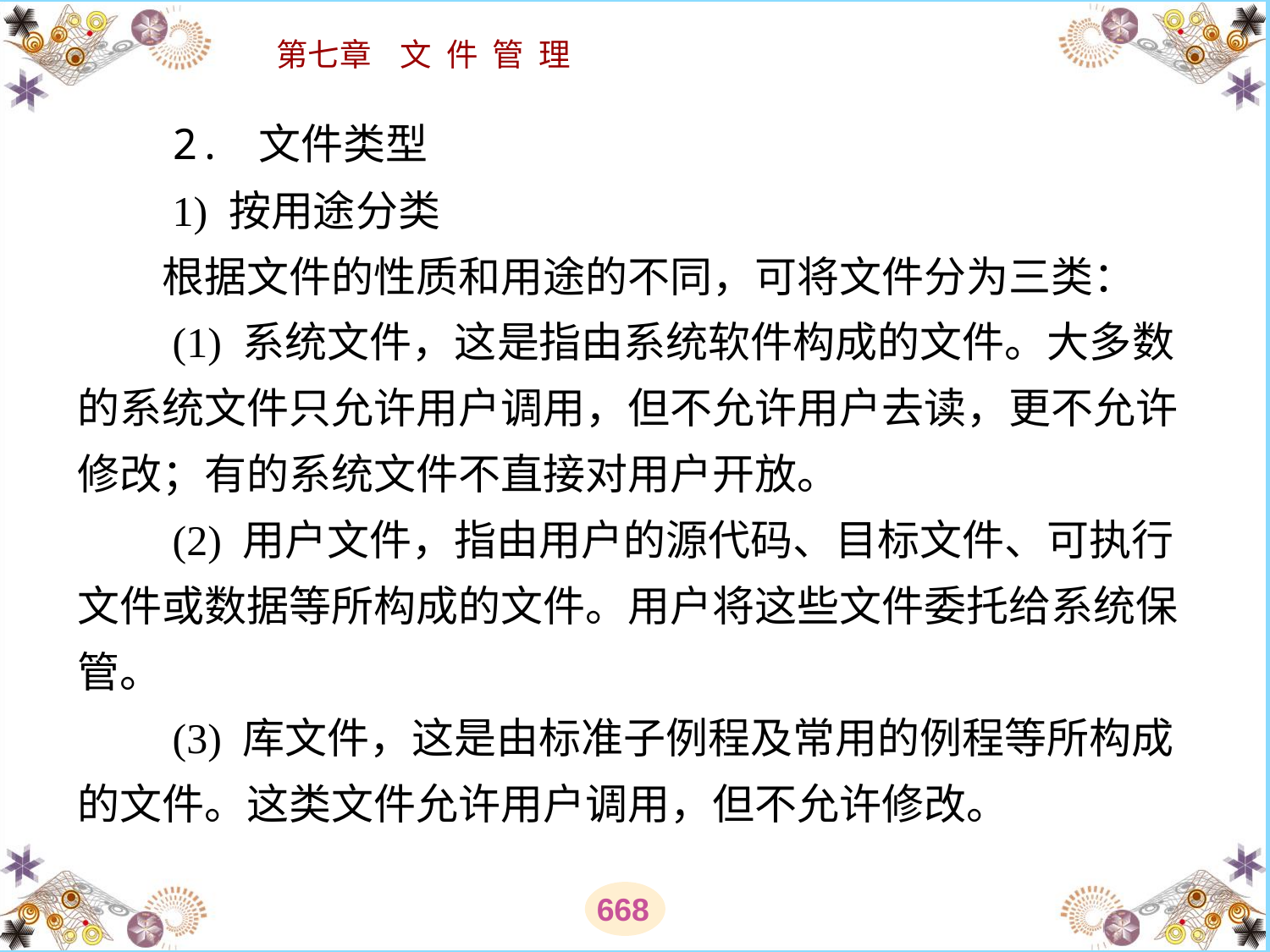

# 2. 文件类型 　　1) 按用途分类 　　根据文件的性质和用途的不同，可将文件分为三类： 　　(1) 系统文件，这是指由系统软件构成的文件。大多数的系统文件只允许用户调用，但不允许用户去读，更不允许修改；有的系统文件不直接对用户开放。 　　(2) 用户文件，指由用户的源代码、目标文件、可执行文件或数据等所构成的文件。用户将这些文件委托给系统保管。 　　(3) 库文件，这是由标准子例程及常用的例程等所构成的文件。这类文件允许用户调用，但不允许修改。